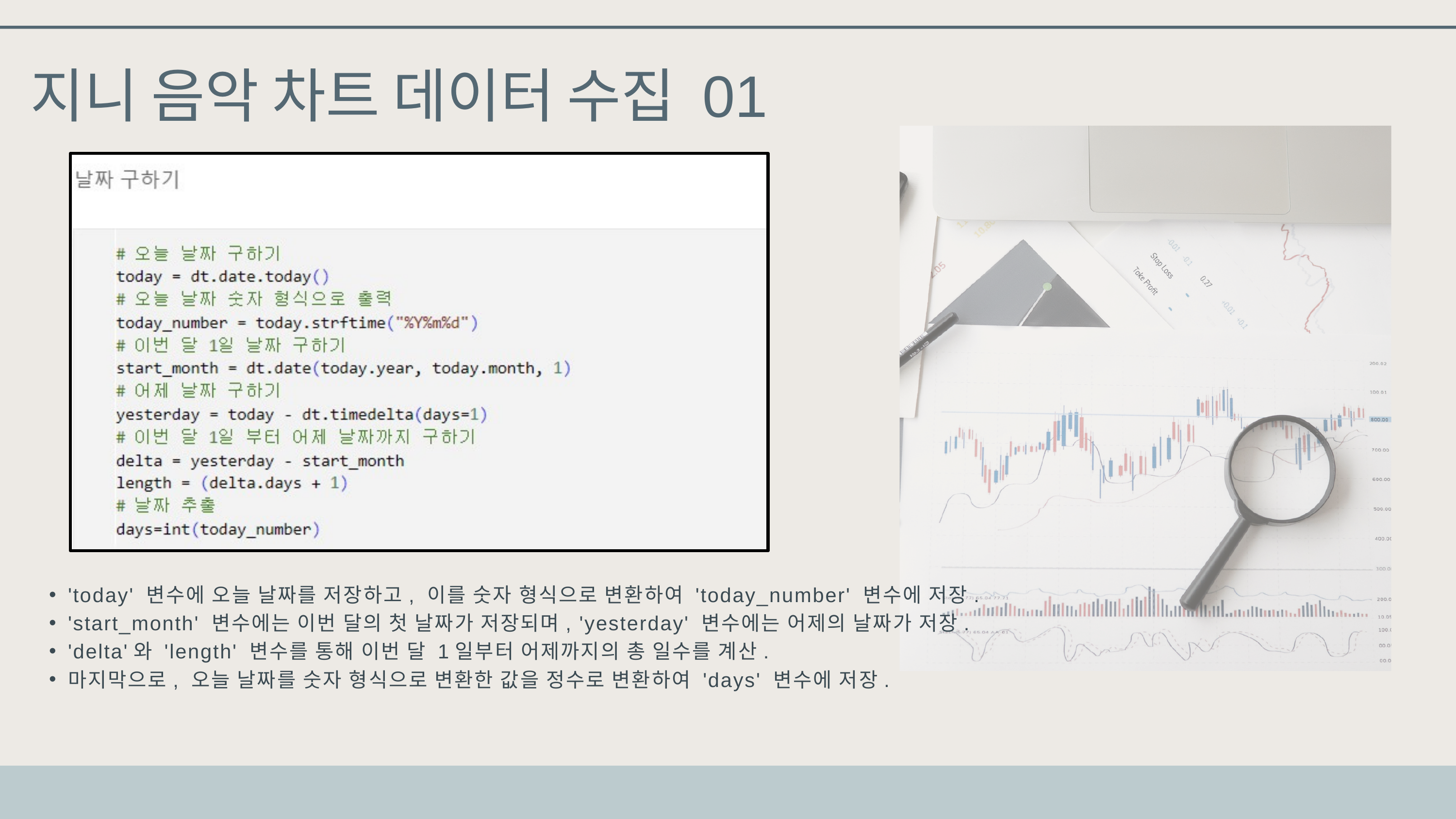

지니 음악 차트 데이터 수집 01

'today' 변수에 오늘 날짜를 저장하고, 이를 숫자 형식으로 변환하여 'today_number' 변수에 저장.
'start_month' 변수에는 이번 달의 첫 날짜가 저장되며, 'yesterday' 변수에는 어제의 날짜가 저장.
'delta'와 'length' 변수를 통해 이번 달 1일부터 어제까지의 총 일수를 계산.
마지막으로, 오늘 날짜를 숫자 형식으로 변환한 값을 정수로 변환하여 'days' 변수에 저장.